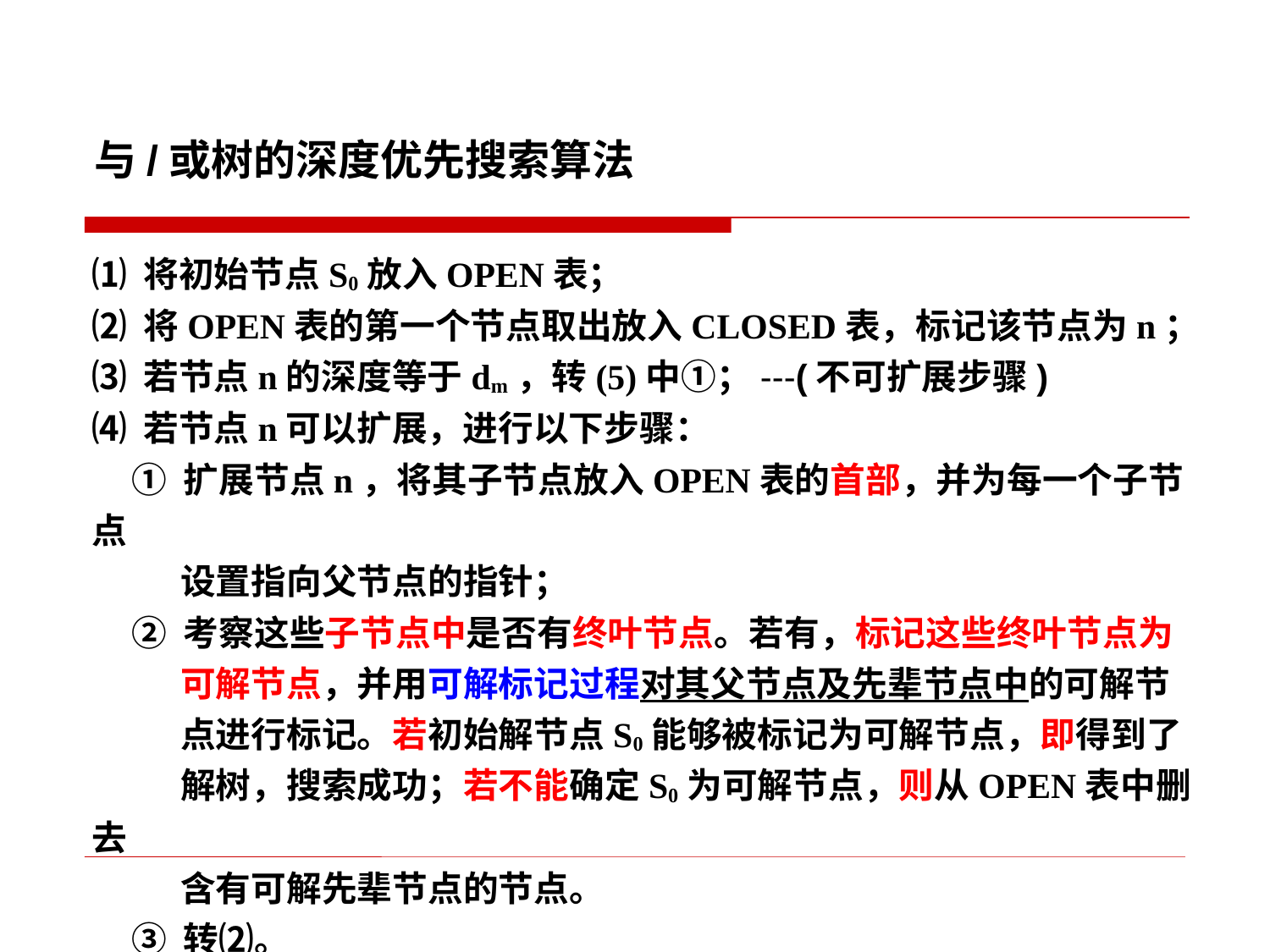

与/或树的深度优先搜索算法
⑴ 将初始节点S0放入OPEN表；
⑵ 将OPEN表的第一个节点取出放入CLOSED表，标记该节点为n；
⑶ 若节点n的深度等于dm，转(5)中①；---(不可扩展步骤)
⑷ 若节点n可以扩展，进行以下步骤：
     ① 扩展节点n，将其子节点放入OPEN表的首部，并为每一个子节点
          设置指向父节点的指针；
     ② 考察这些子节点中是否有终叶节点。若有，标记这些终叶节点为
          可解节点，并用可解标记过程对其父节点及先辈节点中的可解节
          点进行标记。若初始解节点S0能够被标记为可解节点，即得到了
          解树，搜索成功；若不能确定S0为可解节点，则从OPEN表中删去
          含有可解先辈节点的节点。
     ③ 转⑵。